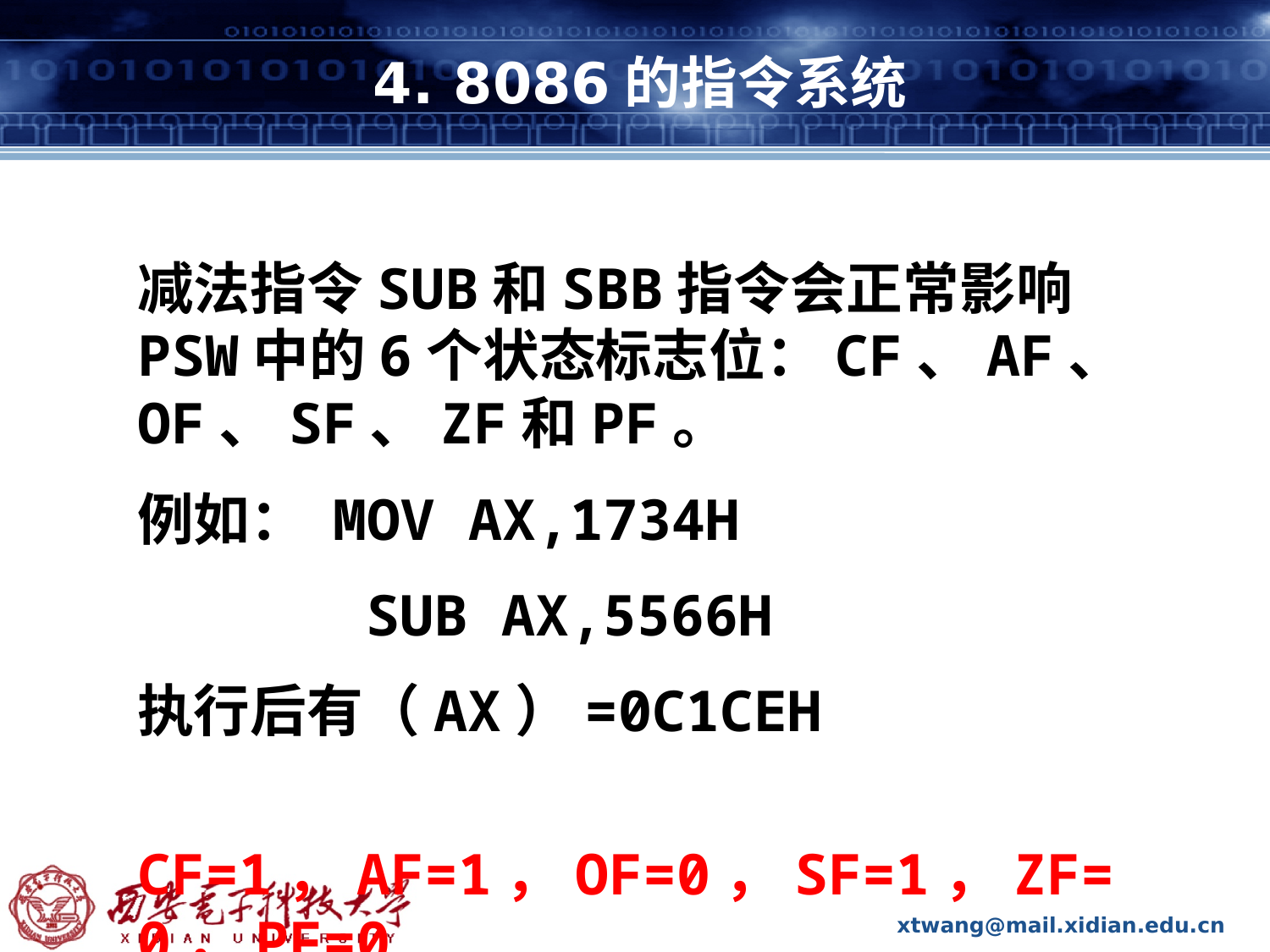

# 4. 8086的指令系统
减法指令SUB和SBB指令会正常影响PSW中的6个状态标志位：CF、AF、OF、SF、ZF和PF。
例如： MOV AX,1734H
	   SUB AX,5566H
执行后有（AX）=0C1CEH
 CF=1，AF=1，OF=0，SF=1，ZF=0，PF=0